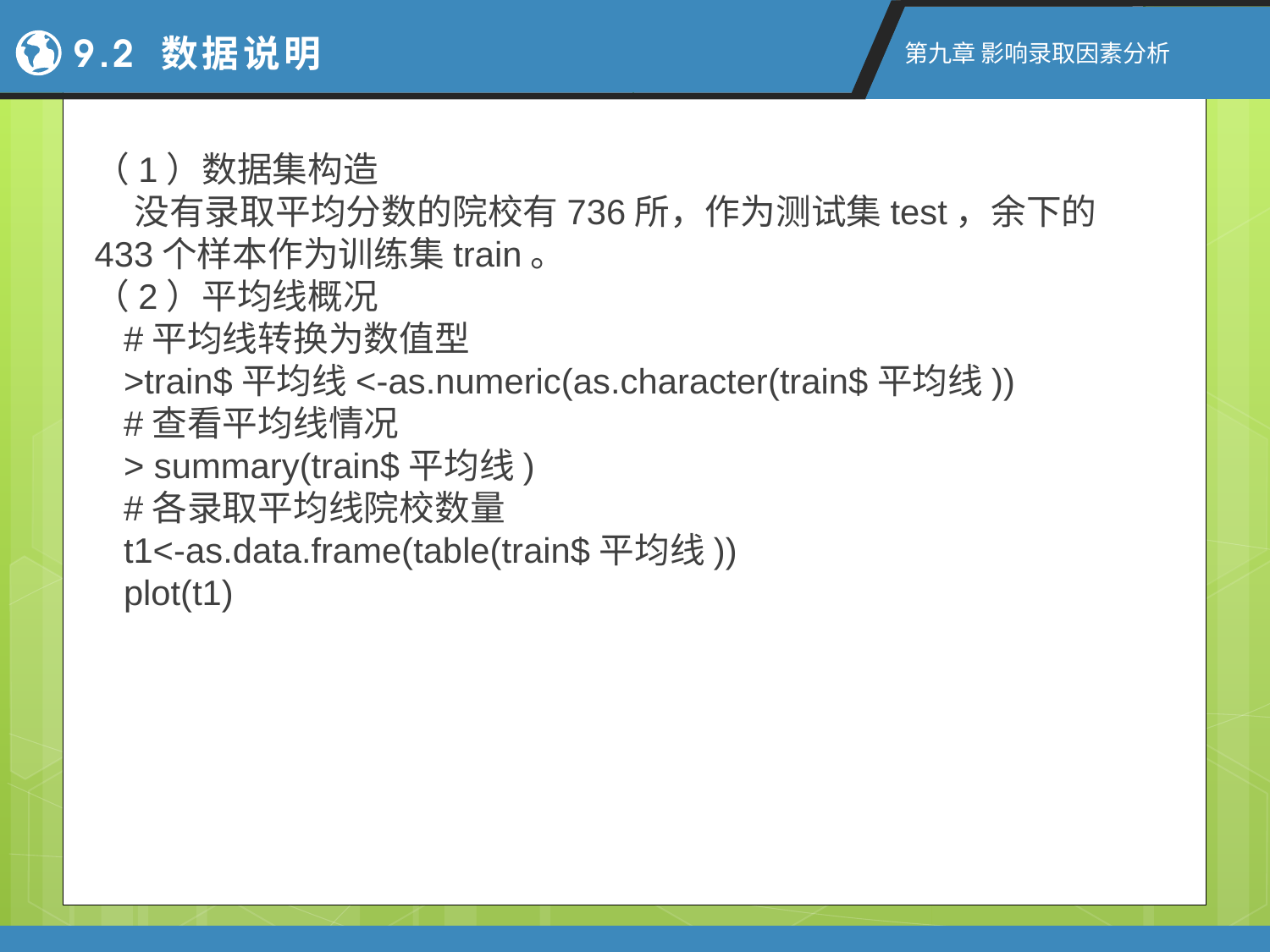

9.2 数据说明

第九章 影响录取因素分析
（1）数据集构造
    没有录取平均分数的院校有736所，作为测试集test，余下的433个样本作为训练集train。
（2）平均线概况
   #平均线转换为数值型
   >train$平均线<-as.numeric(as.character(train$平均线))
   #查看平均线情况
   > summary(train$平均线)
   #各录取平均线院校数量
   t1<-as.data.frame(table(train$平均线))
   plot(t1)